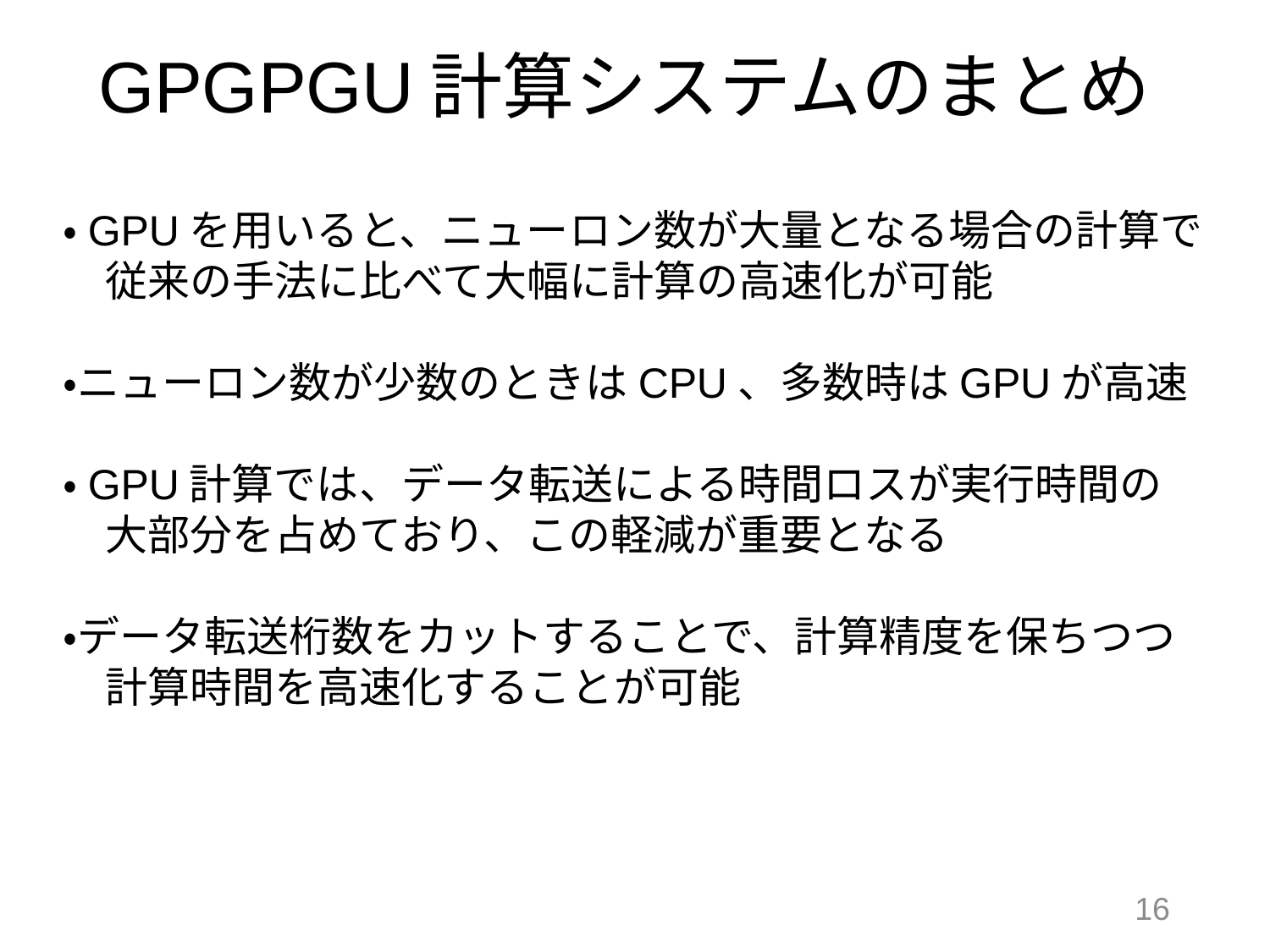

# GPGPGU計算システムのまとめ
・GPUを用いると、ニューロン数が大量となる場合の計算で
　従来の手法に比べて大幅に計算の高速化が可能

・ニューロン数が少数のときはCPU、多数時はGPUが高速

・GPU計算では、データ転送による時間ロスが実行時間の
　大部分を占めており、この軽減が重要となる

・データ転送桁数をカットすることで、計算精度を保ちつつ
　計算時間を高速化することが可能
16